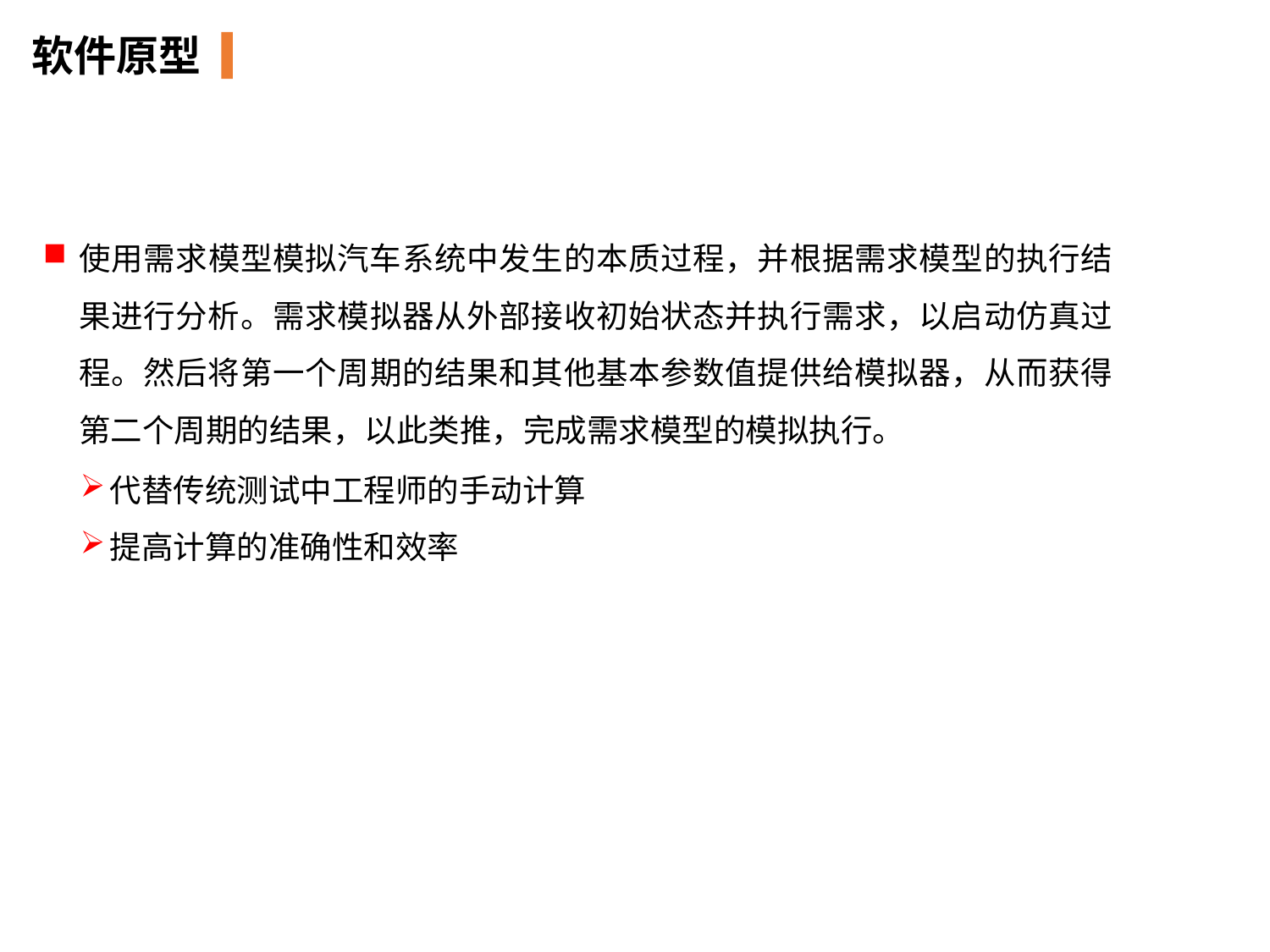

软件原型

基于需求模型的模拟仿真技术
使用需求模型模拟汽车系统中发生的本质过程，并根据需求模型的执行结果进行分析。需求模拟器从外部接收初始状态并执行需求，以启动仿真过程。然后将第一个周期的结果和其他基本参数值提供给模拟器，从而获得第二个周期的结果，以此类推，完成需求模型的模拟执行。

代替传统测试中工程师的手动计算
提高计算的准确性和效率